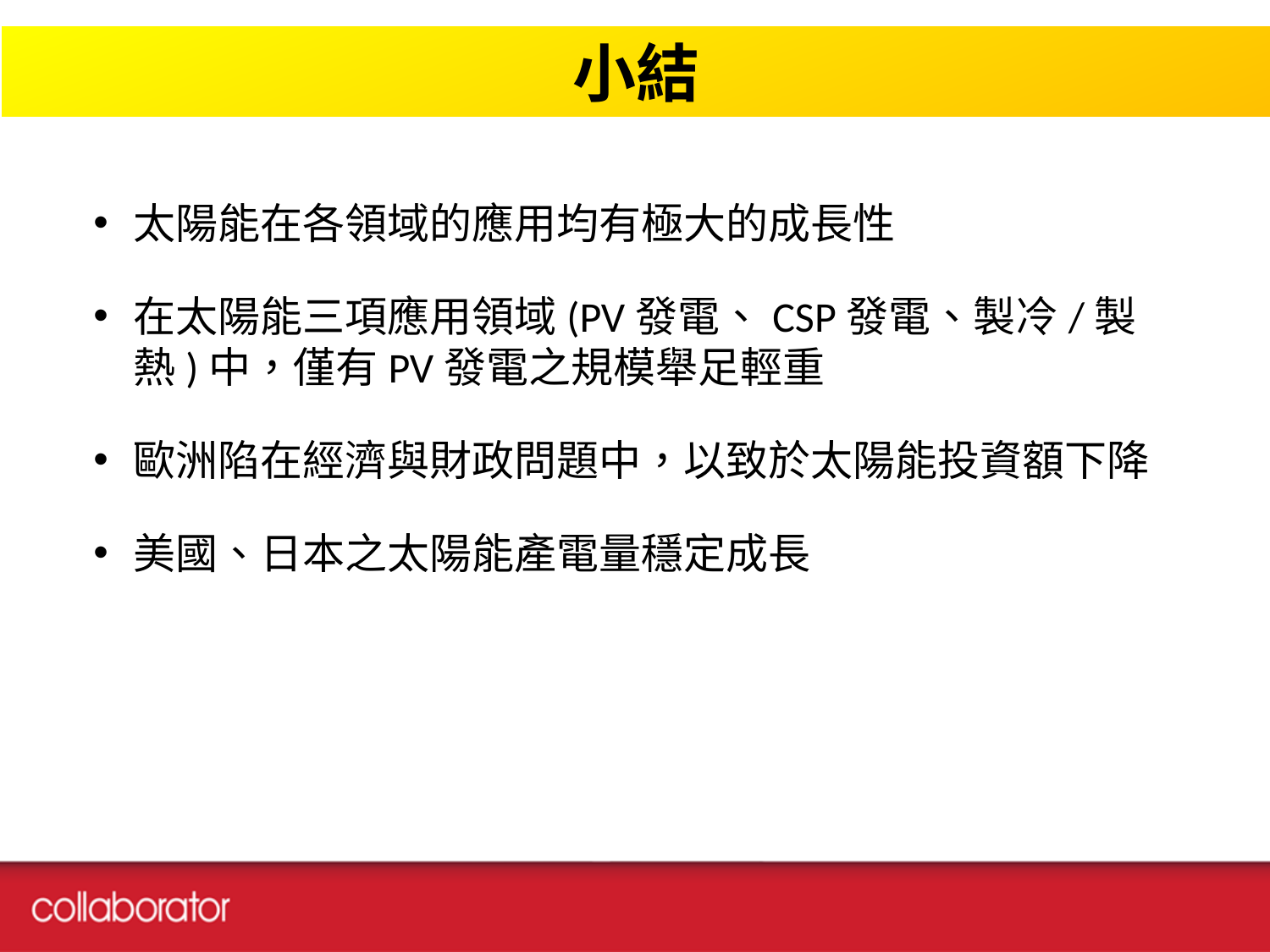

小結
太陽能在各領域的應用均有極大的成長性
在太陽能三項應用領域(PV發電、CSP發電、製冷/製熱)中，僅有PV發電之規模舉足輕重
歐洲陷在經濟與財政問題中，以致於太陽能投資額下降
美國、日本之太陽能產電量穩定成長

27